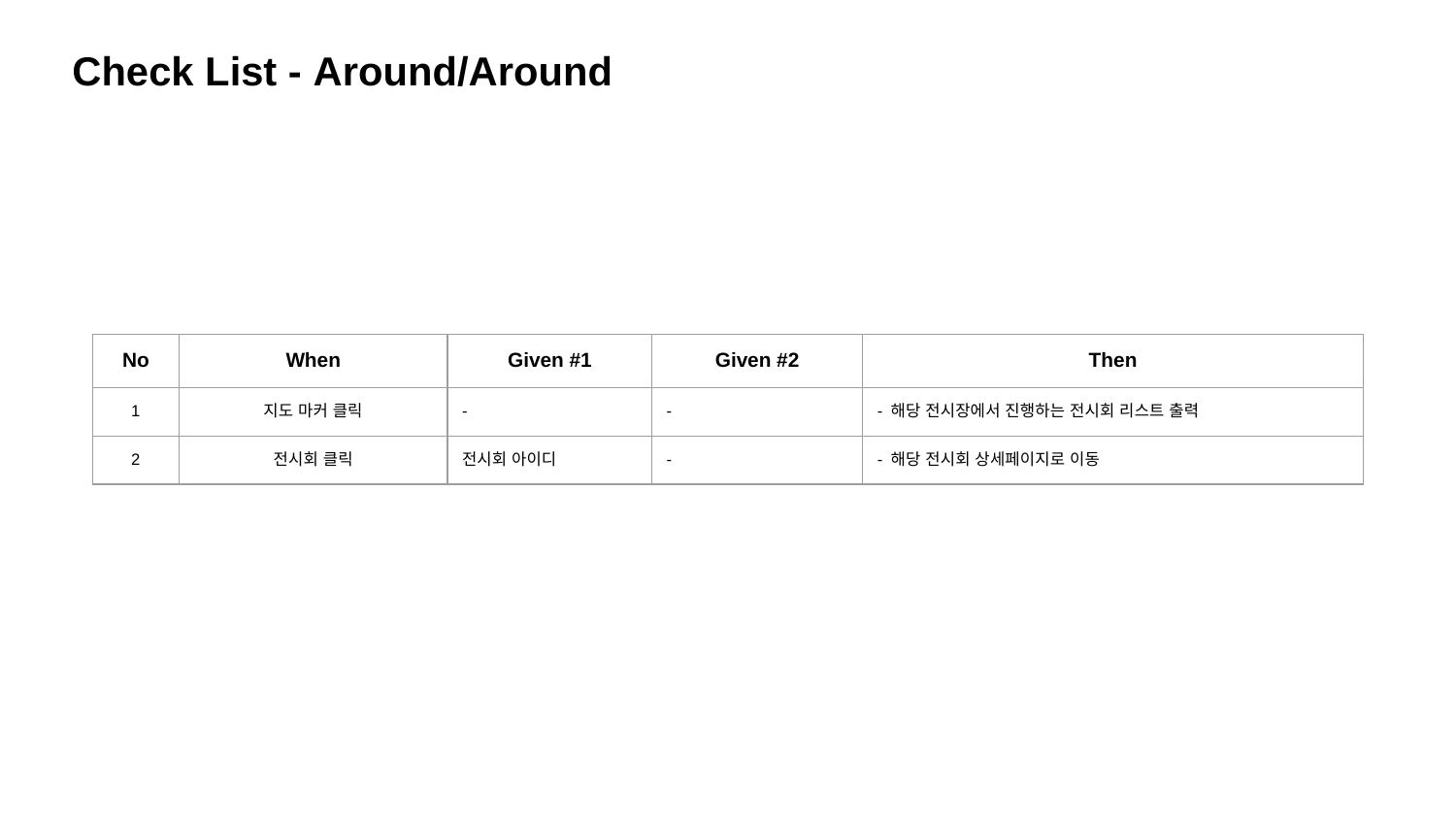

Check List - Around/Around
| No | When | Given #1 | Given #2 | Then |
| --- | --- | --- | --- | --- |
| 1 | 지도 마커 클릭 | - | - | - 해당 전시장에서 진행하는 전시회 리스트 출력 |
| 2 | 전시회 클릭 | 전시회 아이디 | - | - 해당 전시회 상세페이지로 이동 |